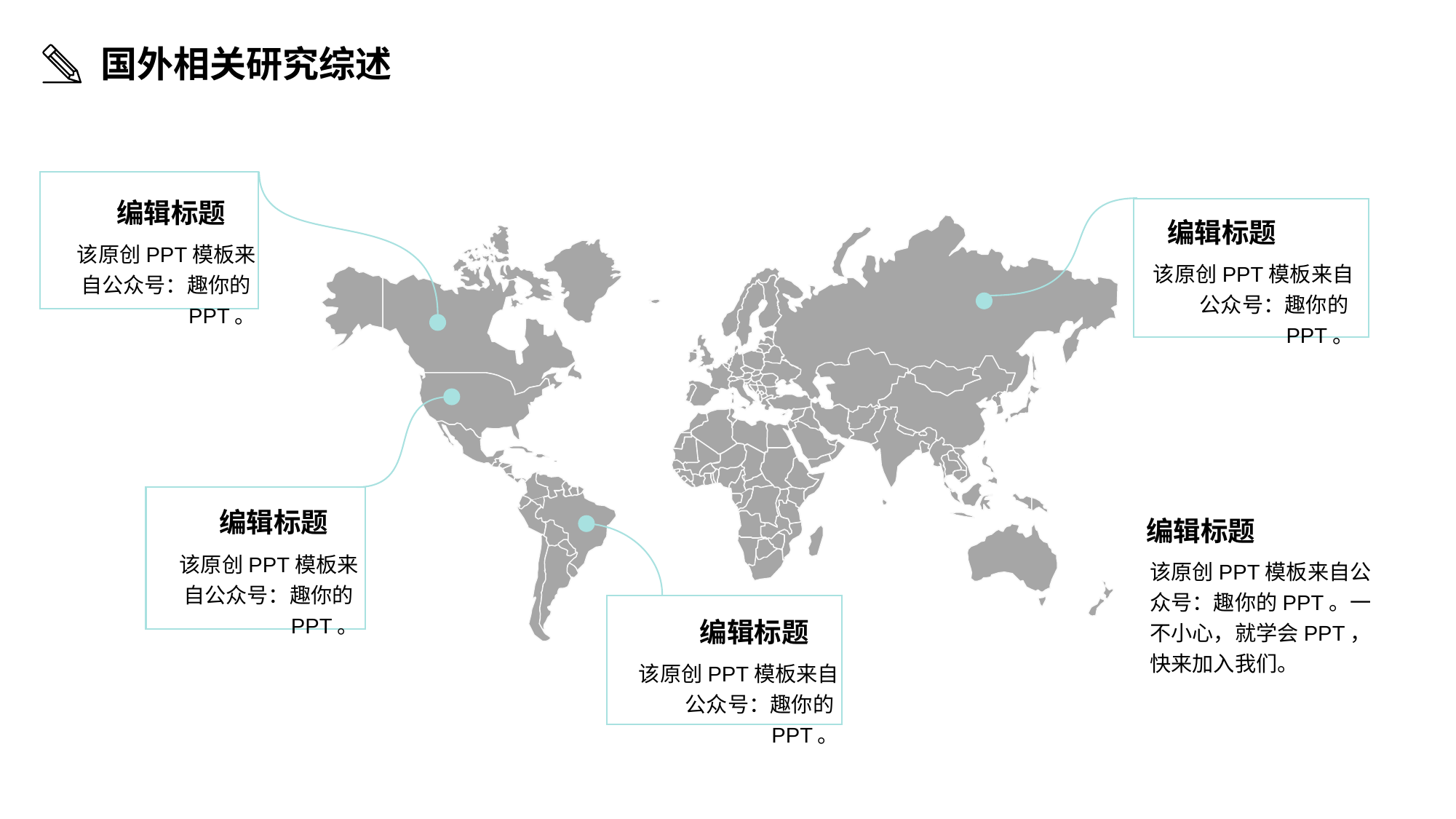

国外相关研究综述

编辑标题

编辑标题

该原创PPT模板来自公众号：趣你的PPT。
该原创PPT模板来自公众号：趣你的PPT。

编辑标题
编辑标题

该原创PPT模板来自公众号：趣你的PPT。
该原创PPT模板来自公众号：趣你的PPT。一不小心，就学会PPT，快来加入我们。

编辑标题
该原创PPT模板来自公众号：趣你的PPT。